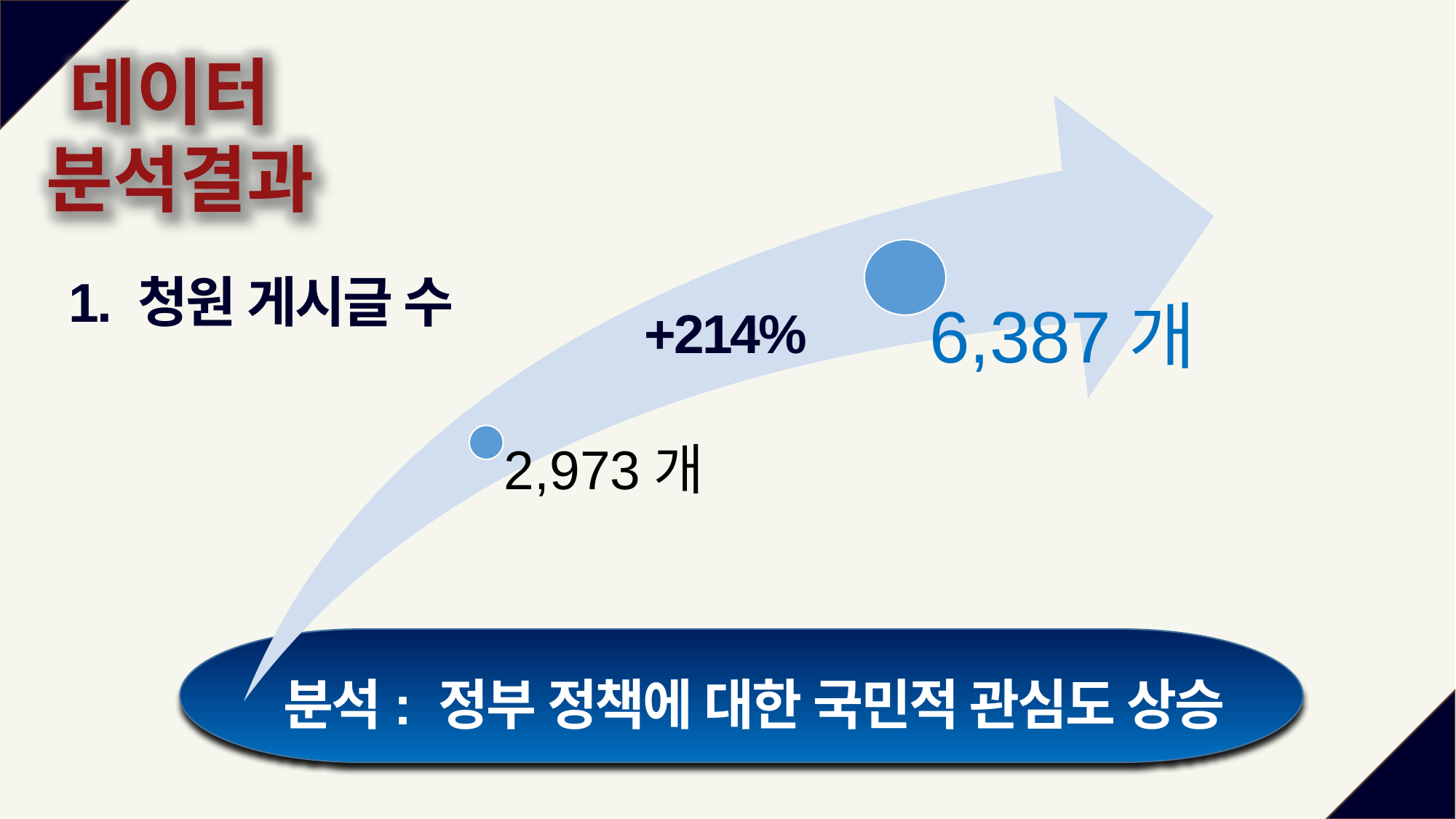

데이터
분석결과
2,973개
6,387개

+214%
1. 청원 게시글 수

분석: 정부 정책에 대한 국민적 관심도 상승